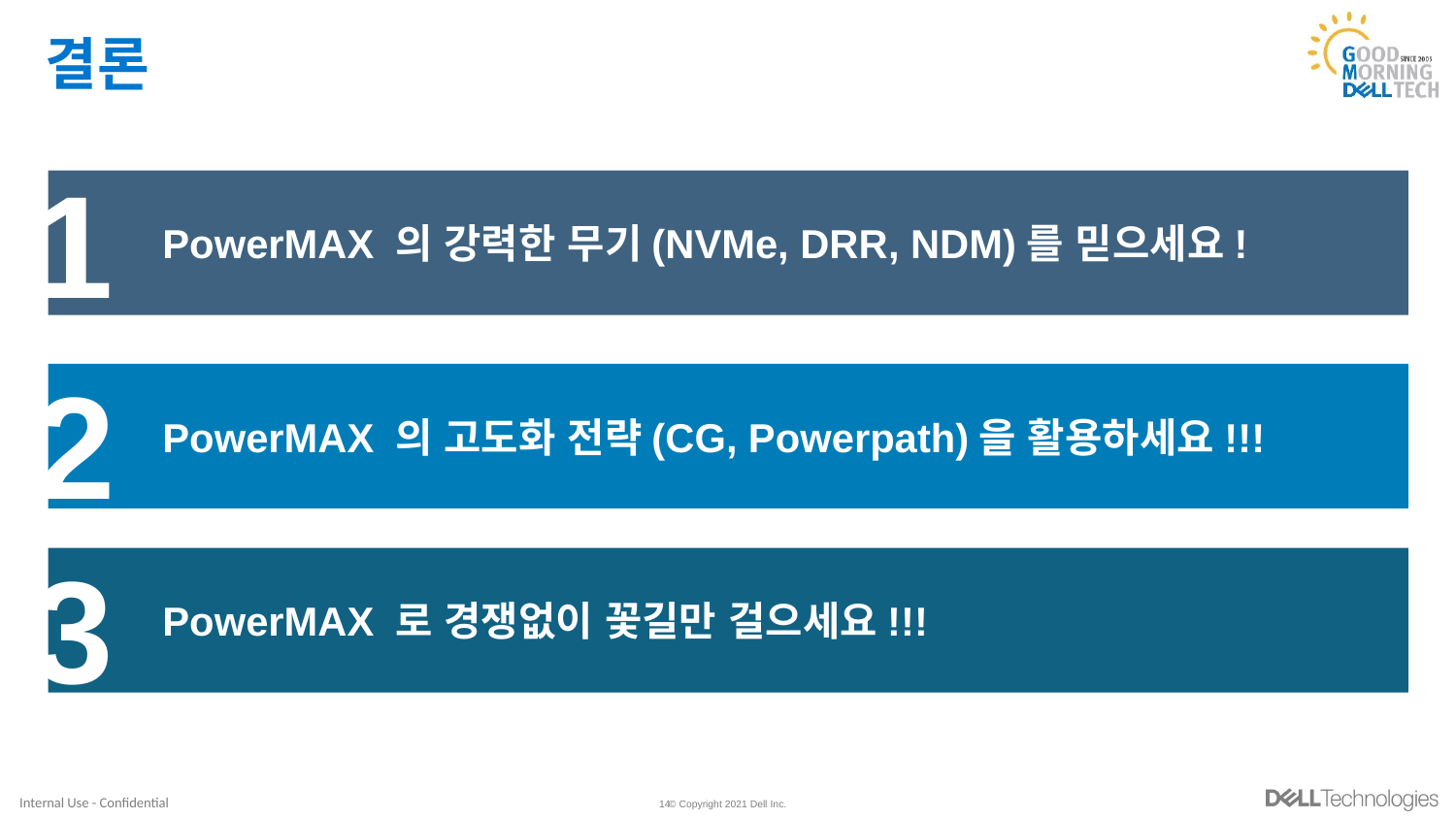

# 결론
1
PowerMAX 의 강력한 무기(NVMe, DRR, NDM)를 믿으세요!
2
PowerMAX 의 고도화 전략(CG, Powerpath)을 활용하세요!!!
3
PowerMAX 로 경쟁없이 꽃길만 걸으세요!!!